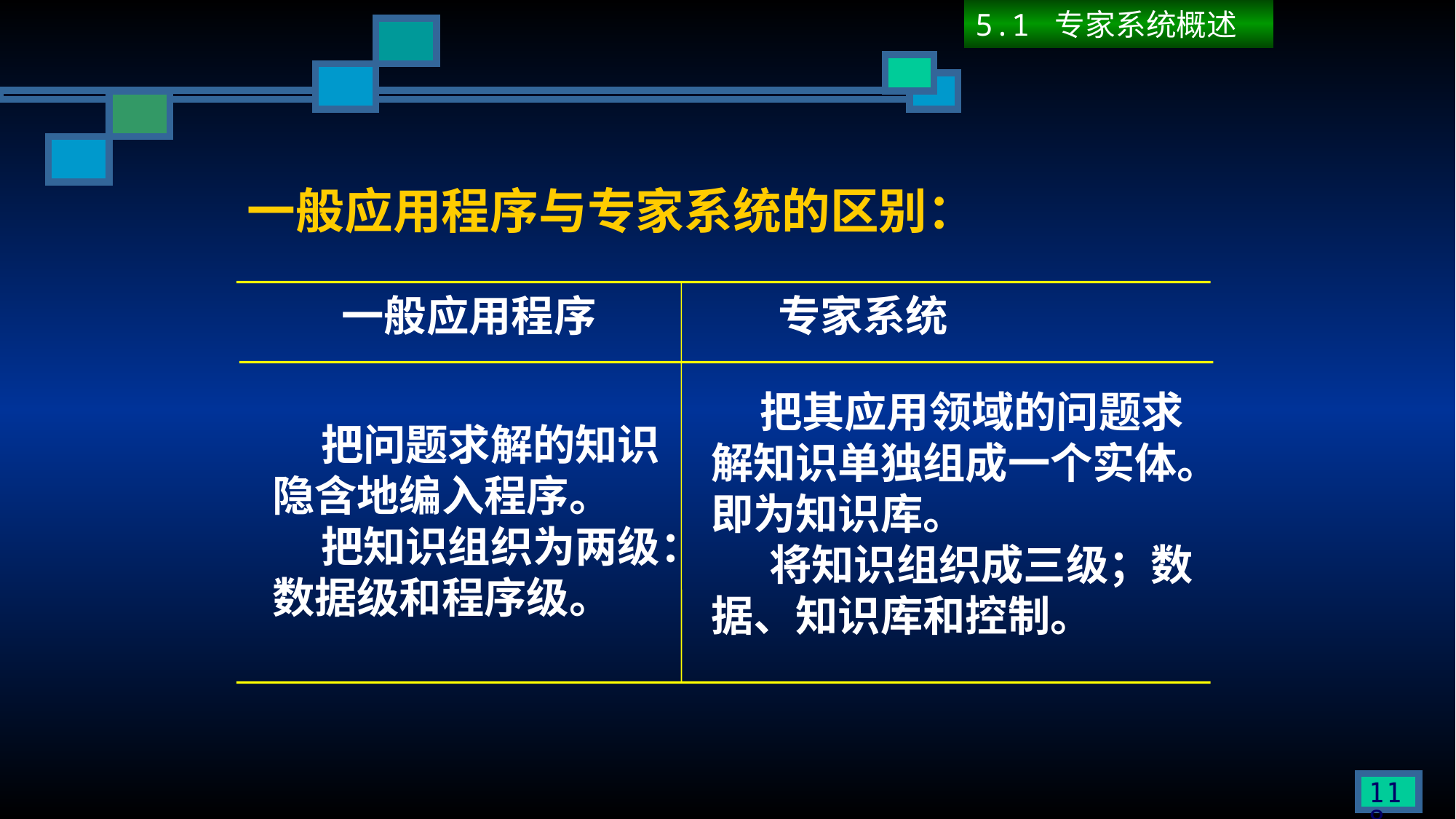

5.1 专家系统概述
# 一般应用程序与专家系统的区别：

一般应用程序		专家系统
    把其应用领域的问题求解知识单独组成一个实体。即为知识库。
     将知识组织成三级；数据、知识库和控制。
    把问题求解的知识隐含地编入程序。
    把知识组织为两级：数据级和程序级。
118